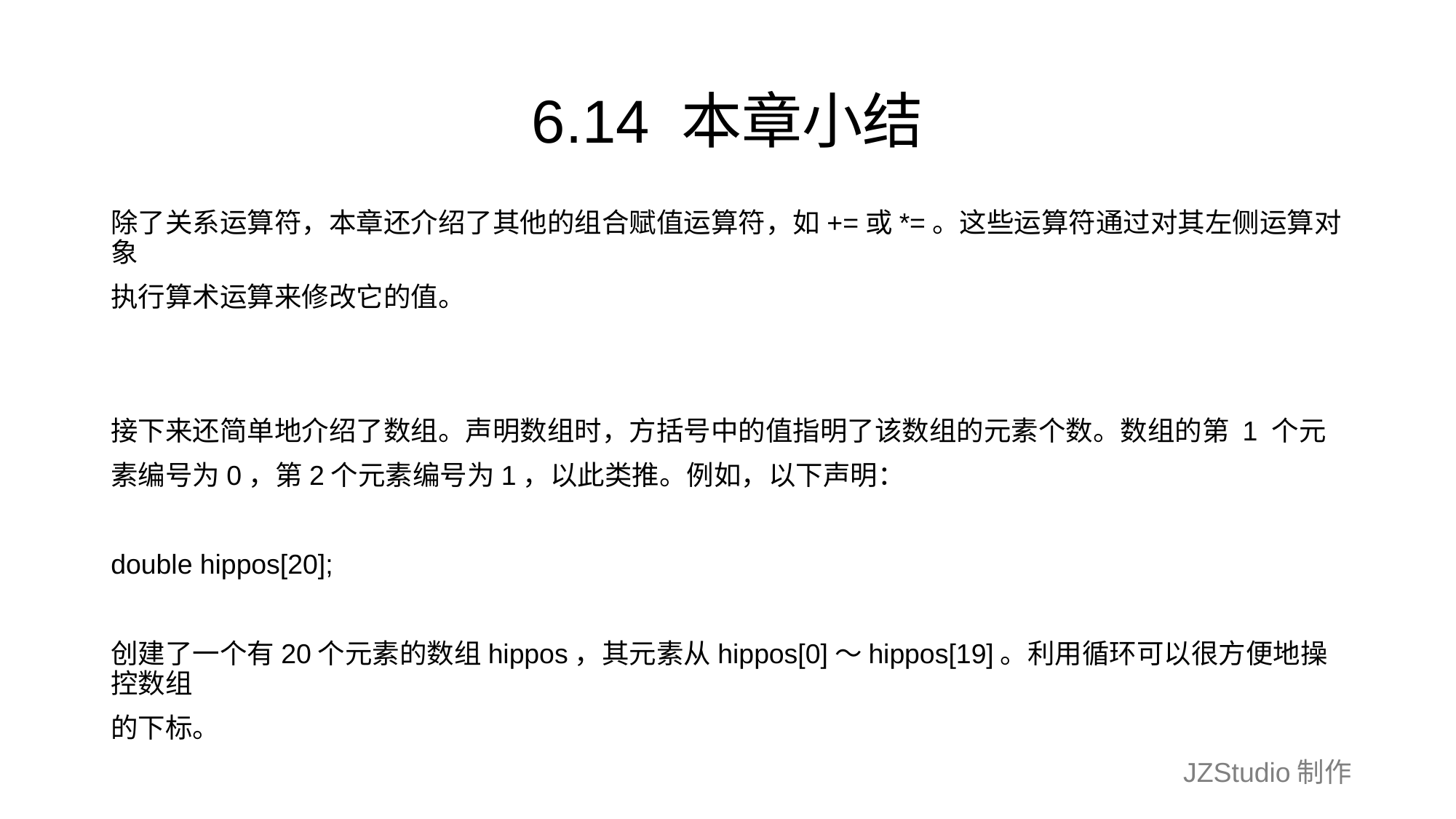

# 6.14 本章小结
除了关系运算符，本章还介绍了其他的组合赋值运算符，如+=或*=。这些运算符通过对其左侧运算对象
执行算术运算来修改它的值。

接下来还简单地介绍了数组。声明数组时，方括号中的值指明了该数组的元素个数。数组的第 1 个元
素编号为0，第2个元素编号为1，以此类推。例如，以下声明：

double hippos[20];

创建了一个有20个元素的数组hippos，其元素从hippos[0]～hippos[19]。利用循环可以很方便地操控数组
的下标。